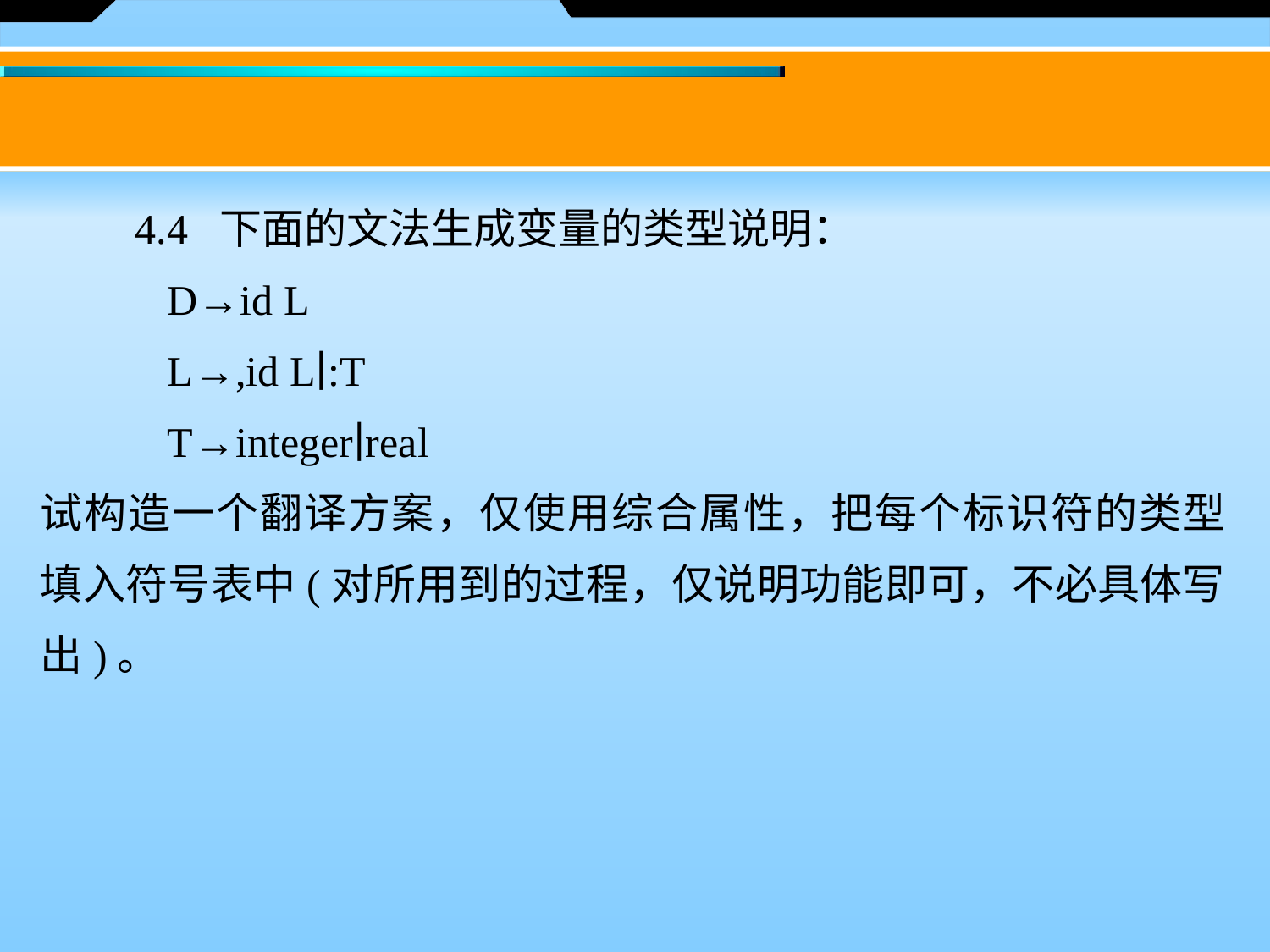

4.4  下面的文法生成变量的类型说明：
	D→id L
	L→,id L∣:T
	T→integer∣real
试构造一个翻译方案，仅使用综合属性，把每个标识符的类型填入符号表中(对所用到的过程，仅说明功能即可，不必具体写出)。